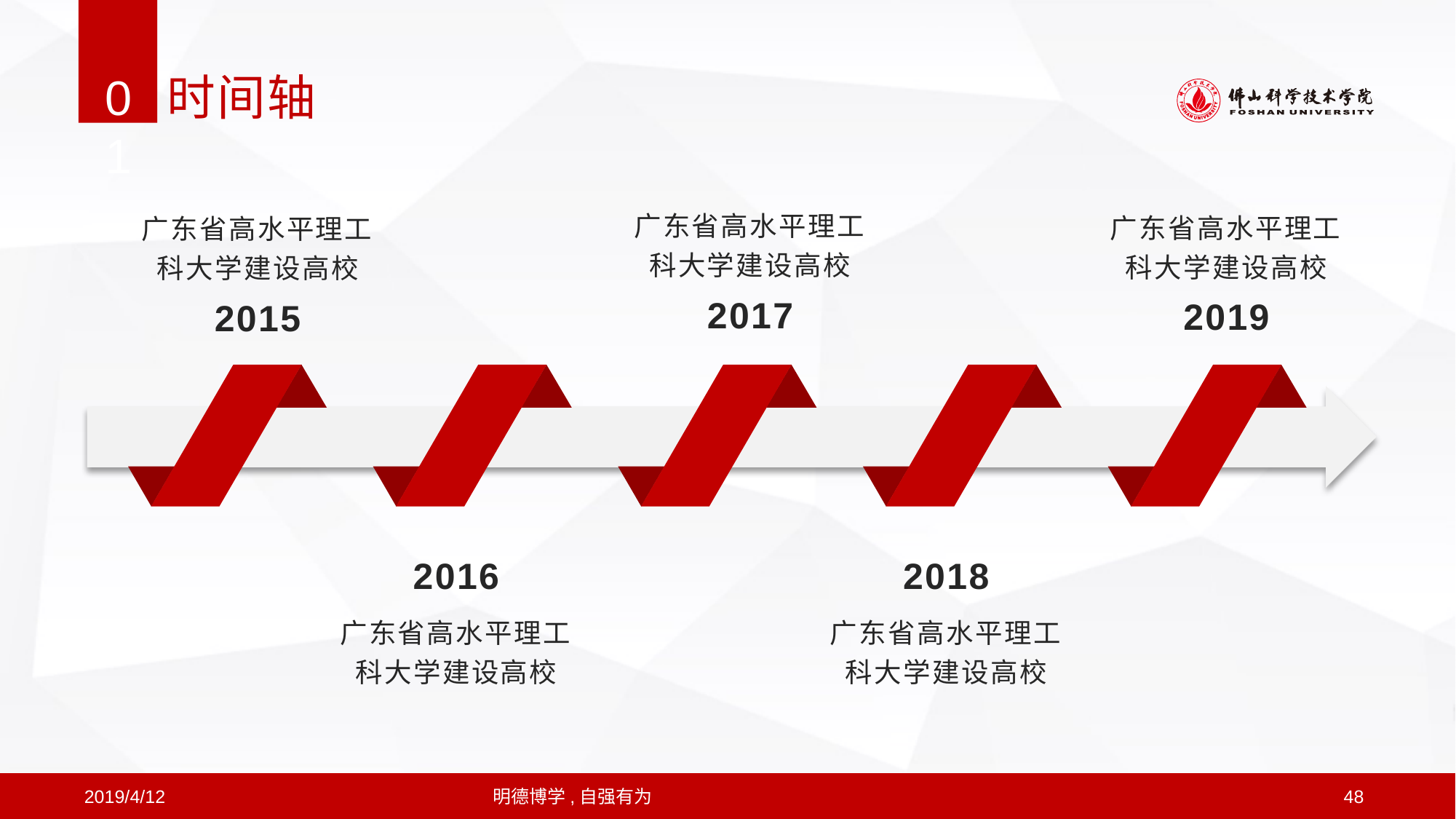

01
时间轴
广东省高水平理工科大学建设高校
2017
广东省高水平理工科大学建设高校
2019
广东省高水平理工科大学建设高校
2015

2016
广东省高水平理工科大学建设高校
2018
广东省高水平理工科大学建设高校
2019/4/12
明德博学,自强有为
48